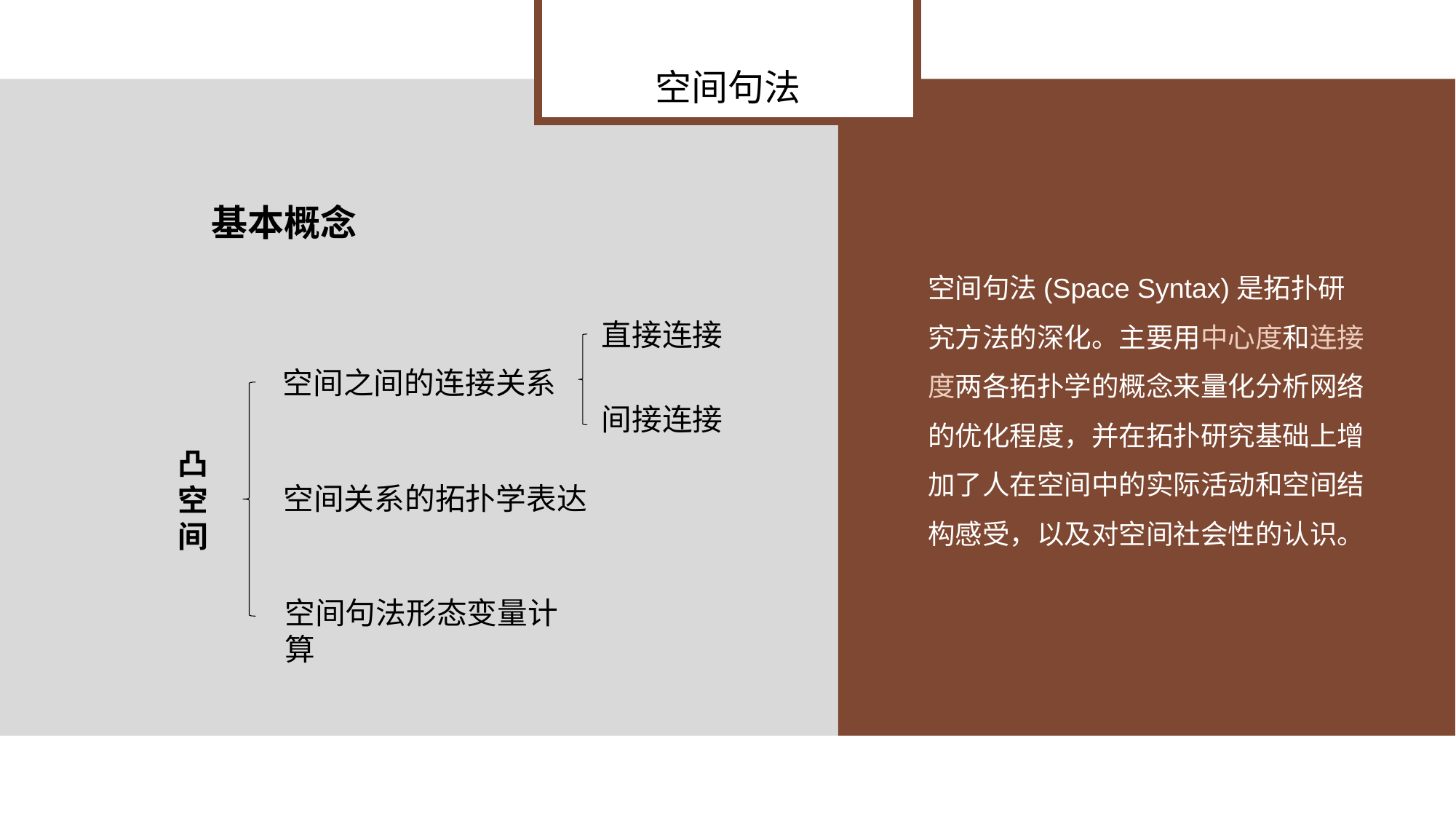

空间句法

基本概念
空间句法(Space Syntax)是拓扑研究方法的深化。主要用中心度和连接度两各拓扑学的概念来量化分析网络的优化程度，并在拓扑研究基础上增加了人在空间中的实际活动和空间结构感受，以及对空间社会性的认识。
直接连接

空间之间的连接关系

间接连接
凸空间
空间关系的拓扑学表达
空间句法形态变量计算